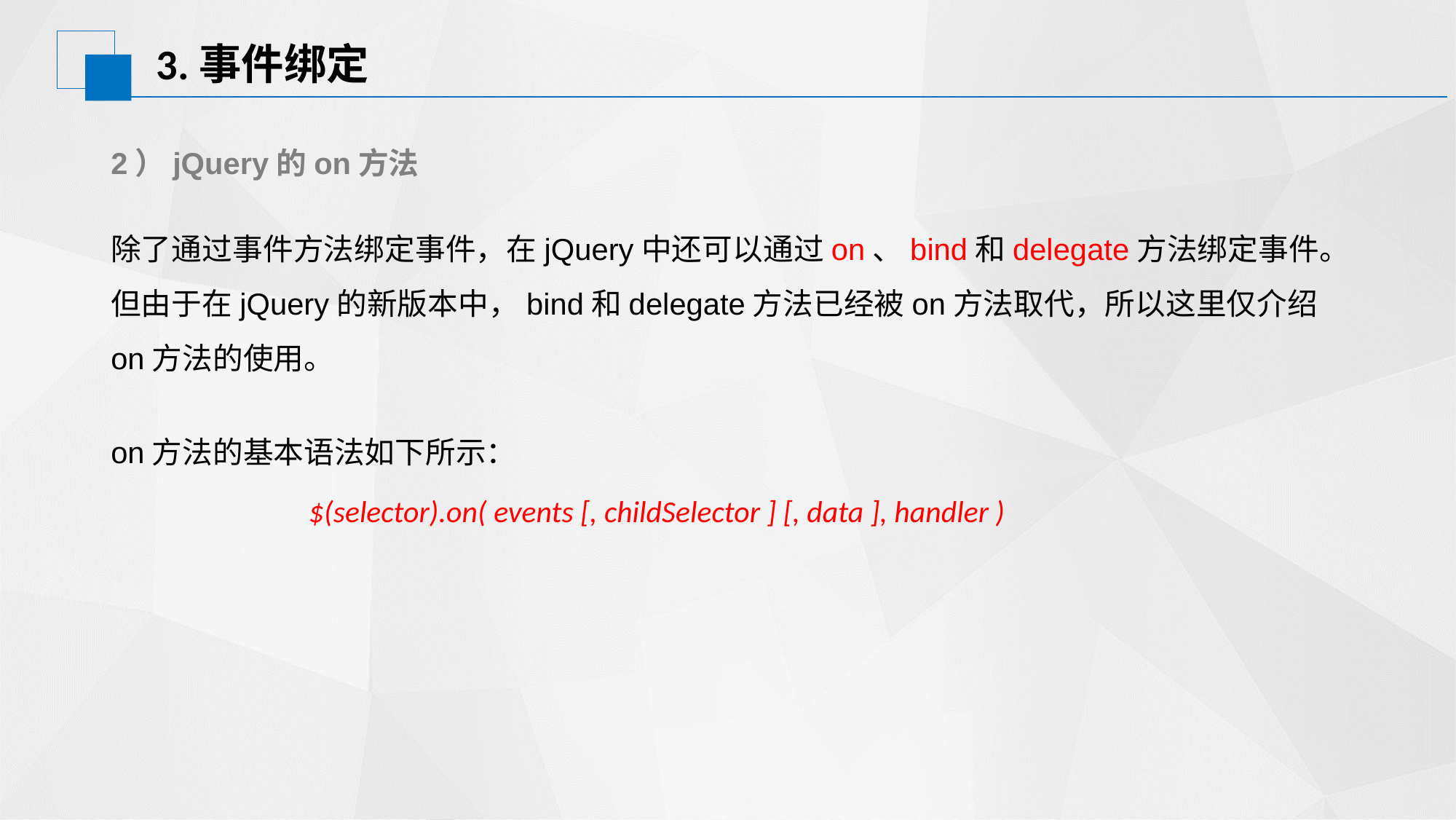

# 3.事件绑定
2）jQuery的on方法
除了通过事件方法绑定事件，在jQuery中还可以通过on、bind和delegate方法绑定事件。但由于在jQuery的新版本中，bind和delegate方法已经被on方法取代，所以这里仅介绍on方法的使用。
on方法的基本语法如下所示：
$(selector).on( events [, childSelector ] [, data ], handler )